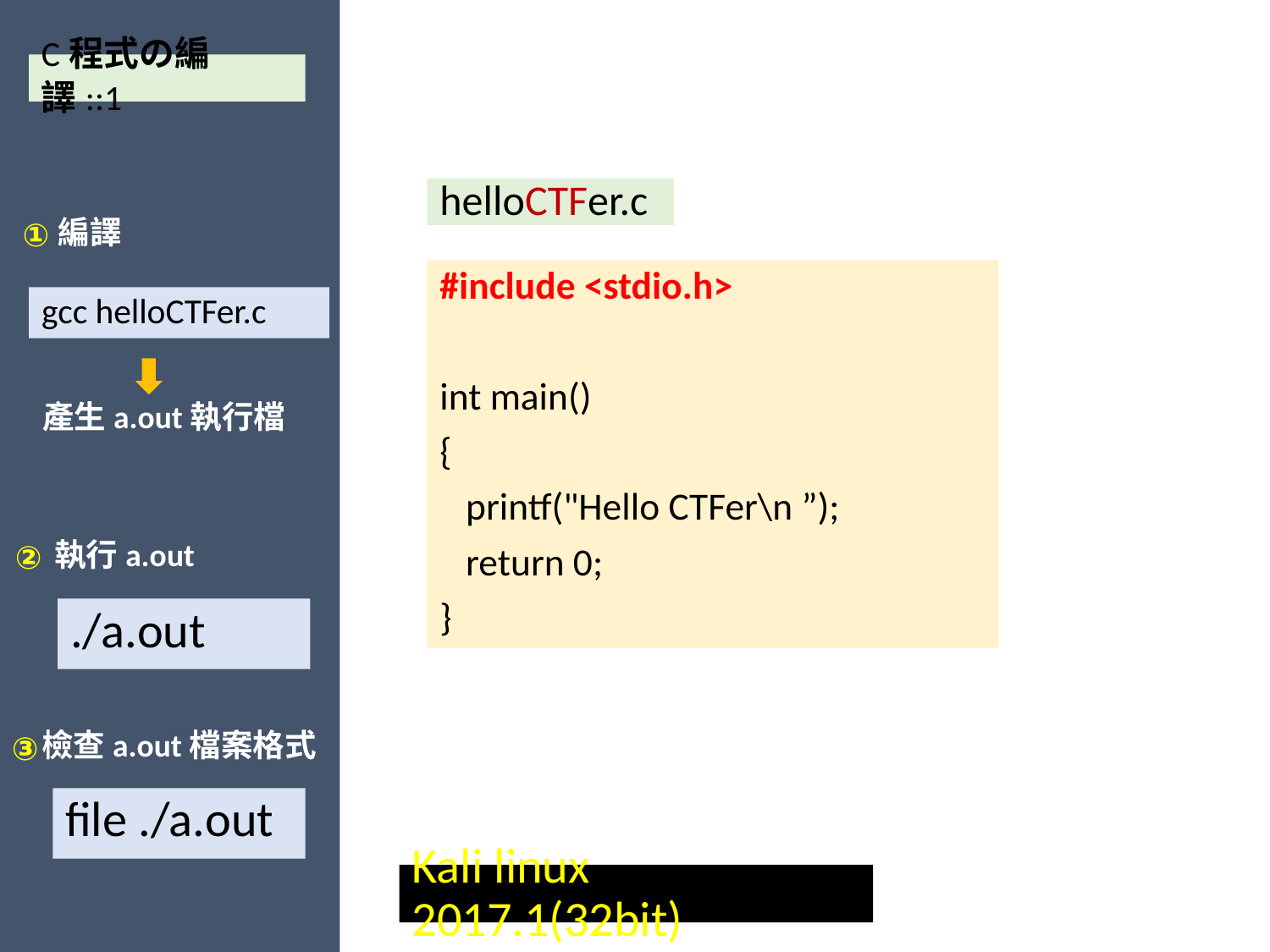

C程式の編譯::1
# helloCTFer.c
編譯
①
#include <stdio.h>

int main()
{
   printf("Hello CTFer\n ”);
   return 0;
}
gcc helloCTFer.c

產生a.out執行檔
執行a.out
②
./a.out
檢查a.out檔案格式
③
file ./a.out
Kali linux 2017.1(32bit)